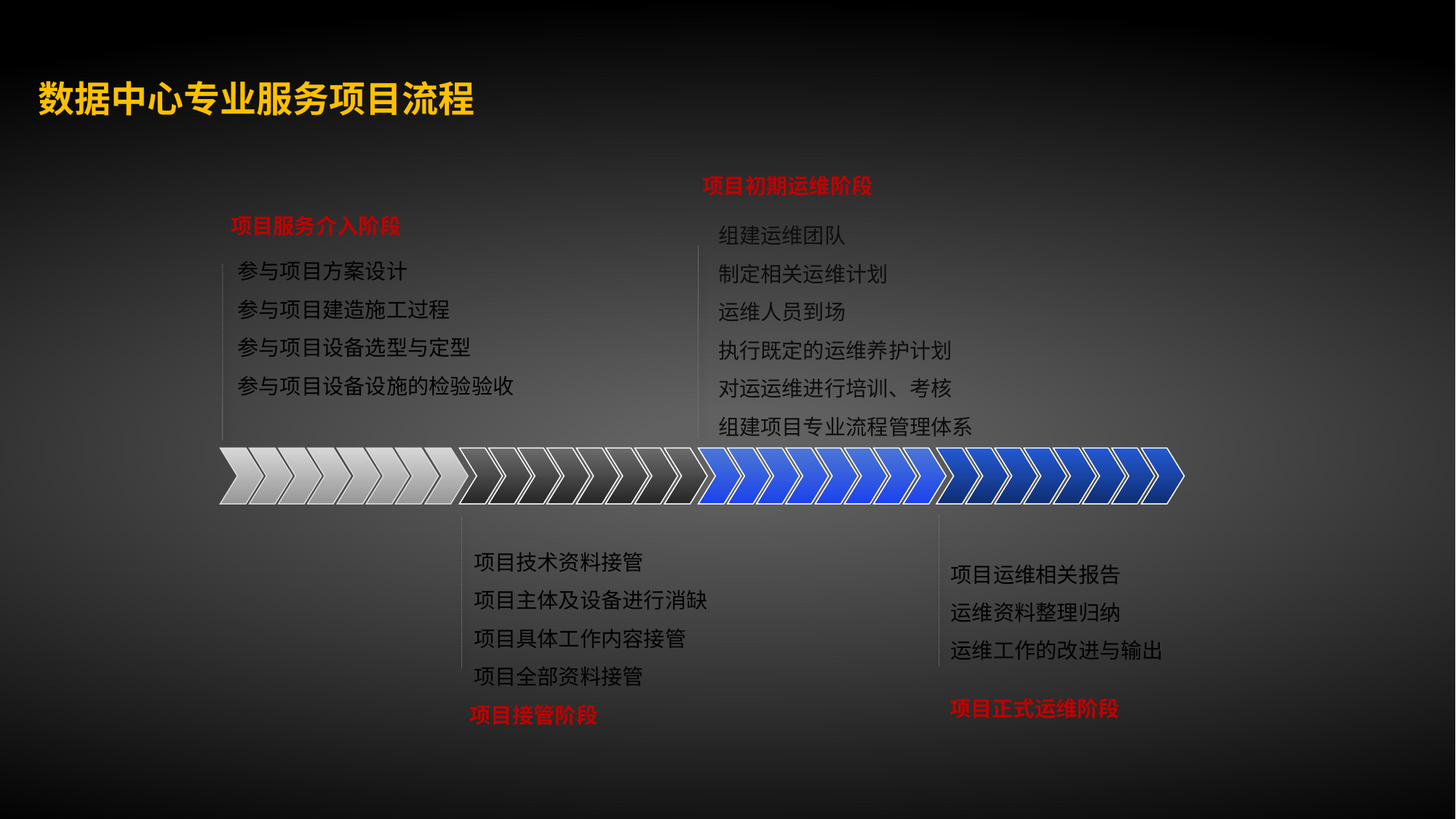

数据中心专业服务项目流程
项目初期运维阶段
组建运维团队
制定相关运维计划
运维人员到场
执行既定的运维养护计划
对运运维进行培训、考核
组建项目专业流程管理体系
项目服务介入阶段
参与项目方案设计
参与项目建造施工过程
参与项目设备选型与定型
参与项目设备设施的检验验收

项目技术资料接管
项目主体及设备进行消缺
项目具体工作内容接管
项目全部资料接管
项目运维相关报告
运维资料整理归纳
运维工作的改进与输出
项目正式运维阶段
项目接管阶段